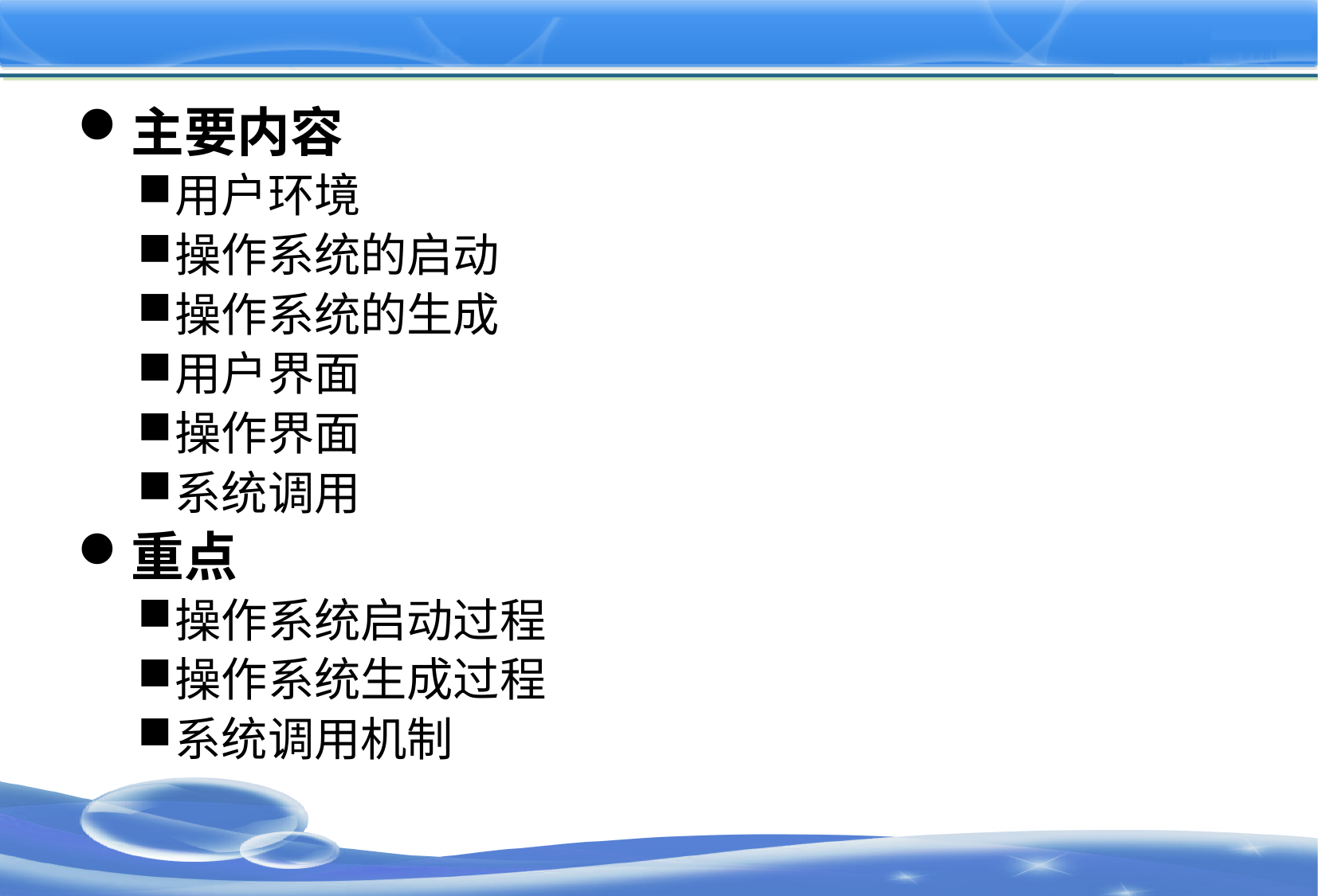

#
主要内容
用户环境
操作系统的启动
操作系统的生成
用户界面
操作界面
系统调用
重点
操作系统启动过程
操作系统生成过程
系统调用机制